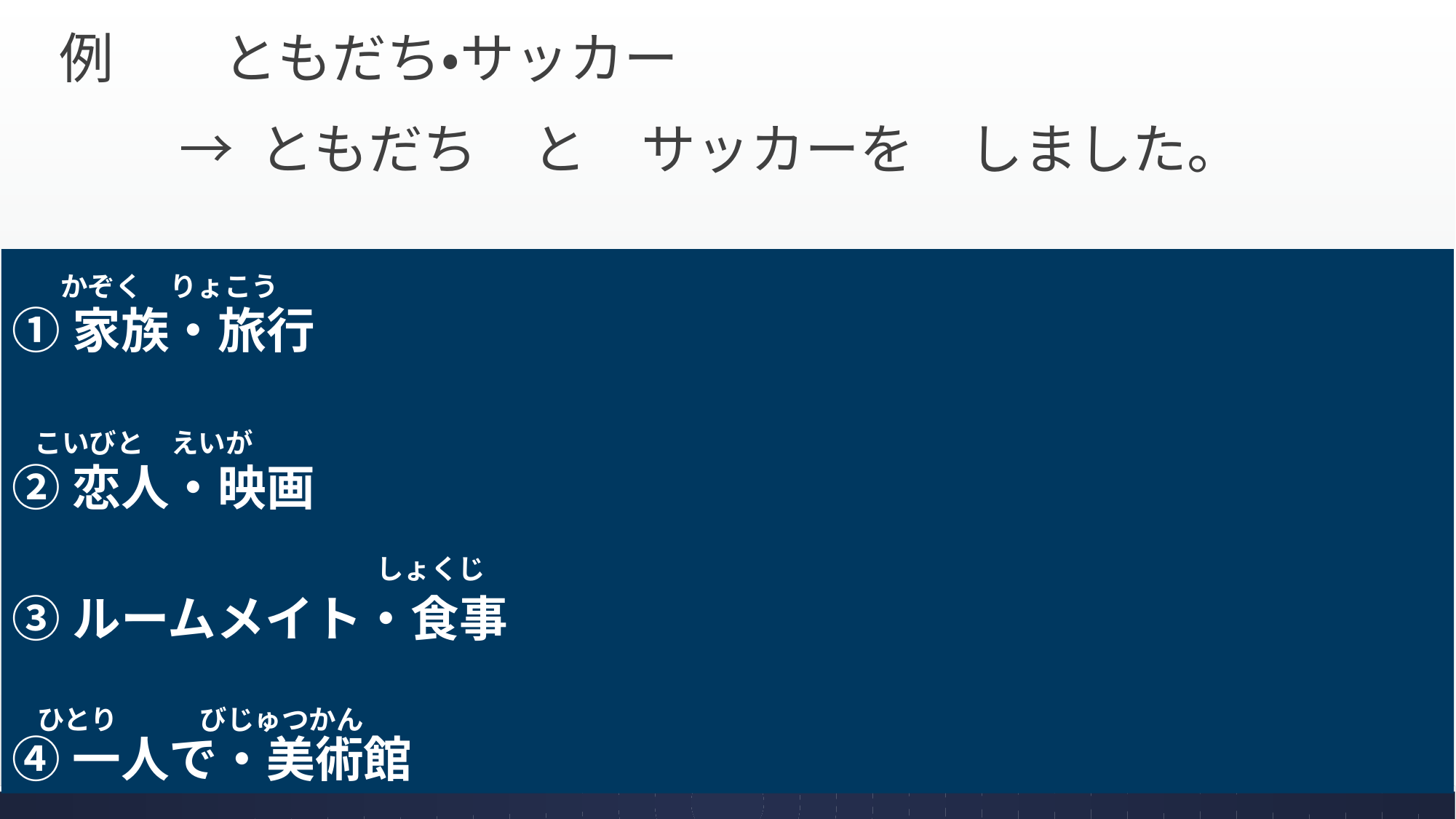

例　　ともだち・サッカー
→ ともだち　と　サッカーを　しました。
　かぞく　りょこう
①家族・旅行

 こいびと　えいが
②恋人・映画
　　　　　　　しょくじ
③ルームメイト・食事

   ひとり　　　びじゅつかん
④一人で・美術館